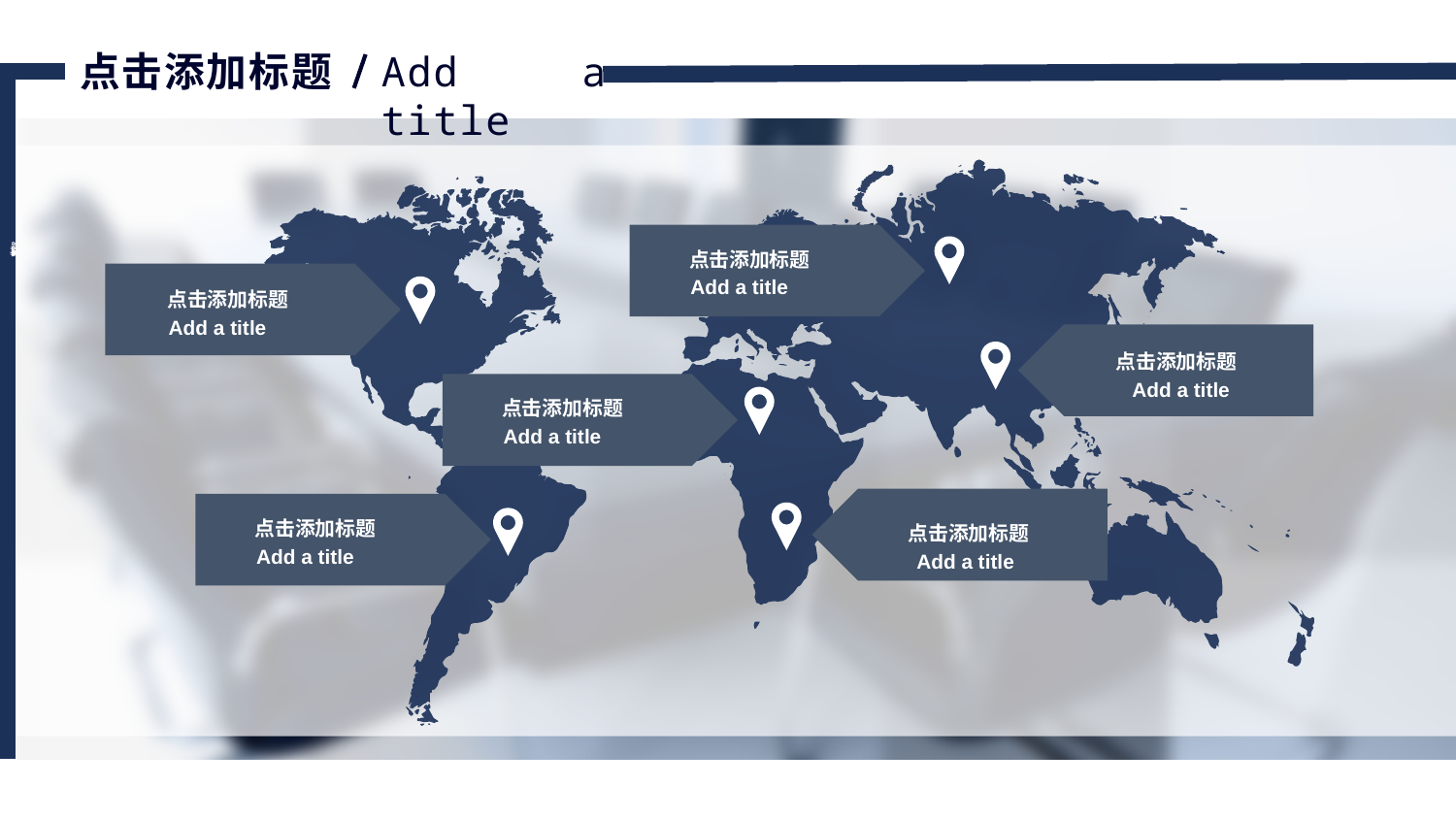

点击添加标题
Add a title

点击添加标题
Add a title

Shanghai Rapidesign Advertising Co.,ltd

点击添加标题
Add a title

点击添加标题
Add a title

点击添加标题
Add a title

点击添加标题
Add a title

点击添加标题
Add a title